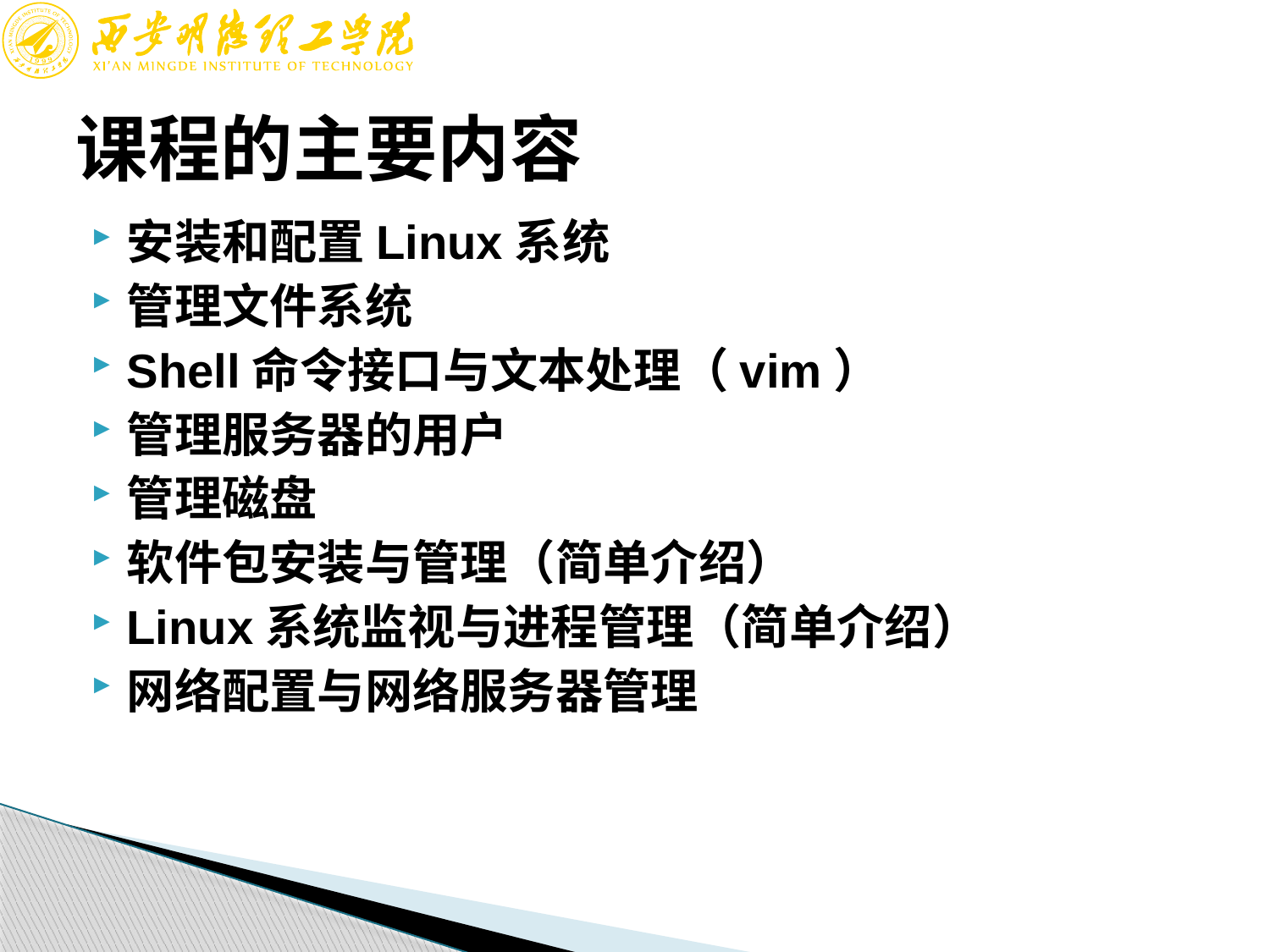

# 课程的主要内容
安装和配置Linux系统
管理文件系统
Shell命令接口与文本处理（vim）
管理服务器的用户
管理磁盘
软件包安装与管理（简单介绍）
Linux系统监视与进程管理（简单介绍）
网络配置与网络服务器管理